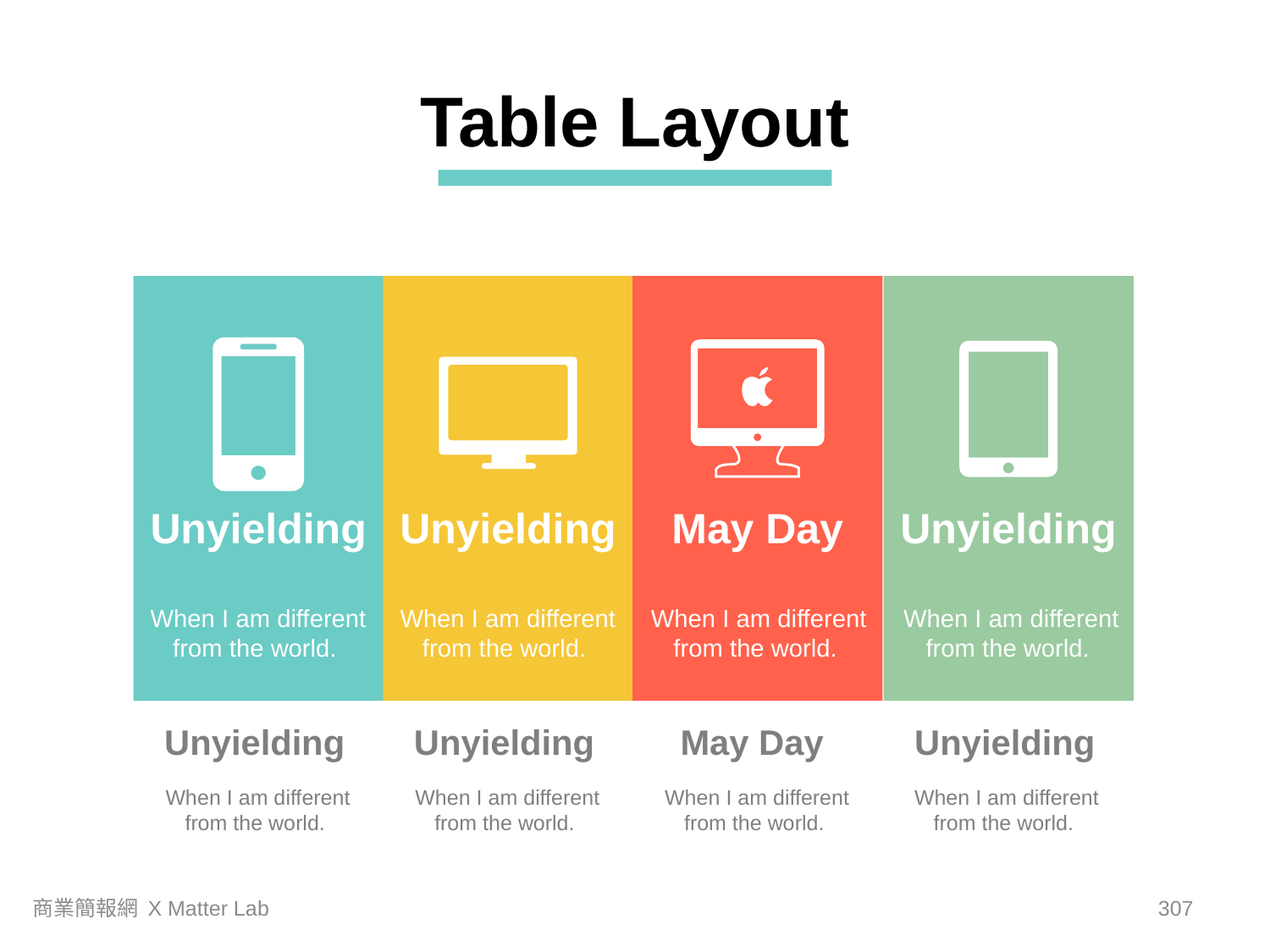

Table Layout

Unyielding
Unyielding
May Day
Unyielding
When I am different from the world.
When I am different from the world.
When I am different from the world.
When I am different from the world.
Unyielding
Unyielding
May Day
Unyielding
When I am different from the world.
When I am different from the world.
When I am different from the world.
When I am different from the world.
商業簡報網 X Matter Lab
307